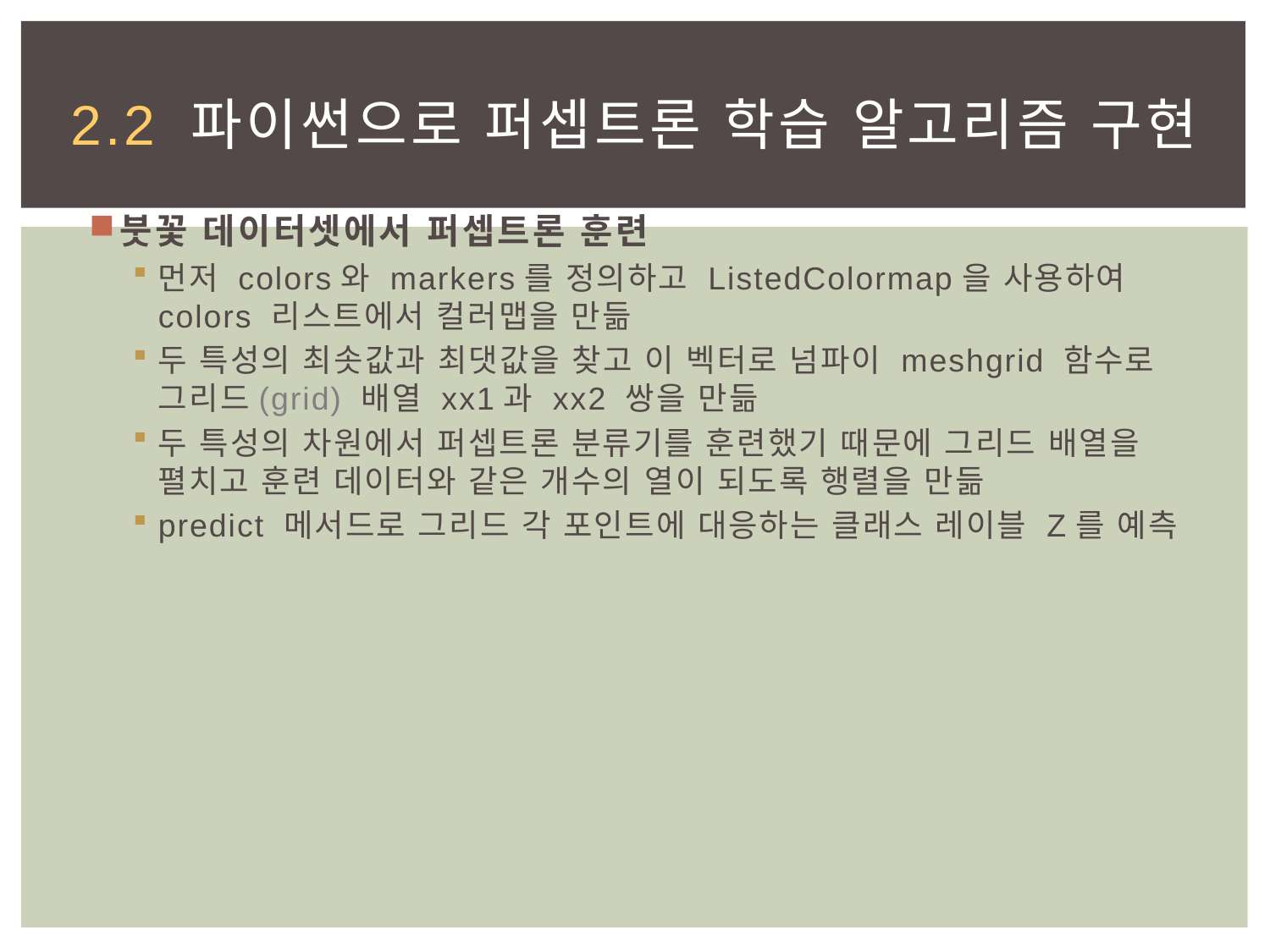

# 2.2 파이썬으로 퍼셉트론 학습 알고리즘 구현
붓꽃 데이터셋에서 퍼셉트론 훈련
먼저 colors와 markers를 정의하고 ListedColormap을 사용하여 colors 리스트에서 컬러맵을 만듦
두 특성의 최솟값과 최댓값을 찾고 이 벡터로 넘파이 meshgrid 함수로 그리드(grid) 배열 xx1과 xx2 쌍을 만듦
두 특성의 차원에서 퍼셉트론 분류기를 훈련했기 때문에 그리드 배열을 펼치고 훈련 데이터와 같은 개수의 열이 되도록 행렬을 만듦
predict 메서드로 그리드 각 포인트에 대응하는 클래스 레이블 Z를 예측